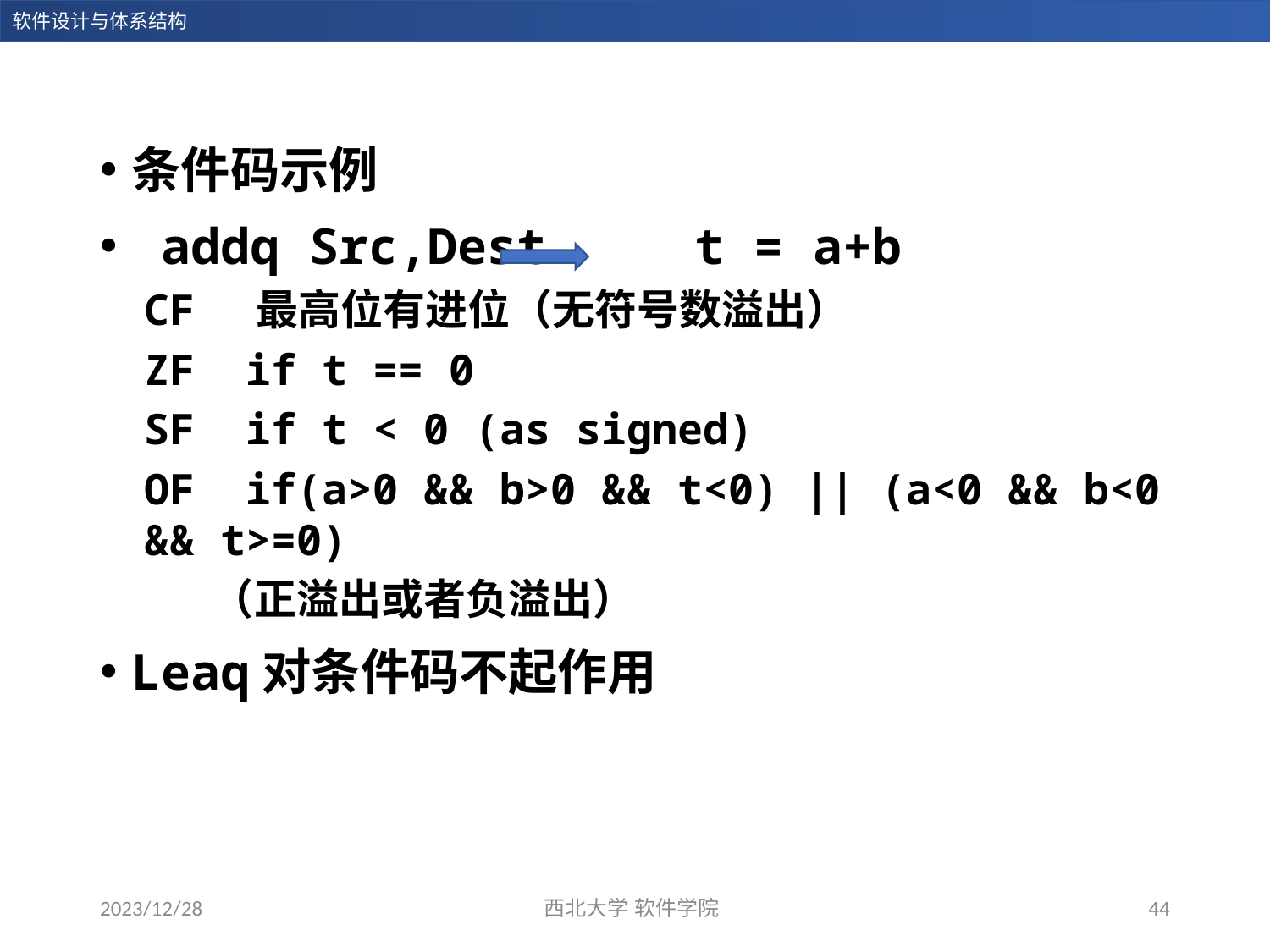

条件码示例
 addq Src,Dest     t = a+b
CF  最高位有进位（无符号数溢出）
ZF  if t == 0
SF  if t < 0 (as signed)
OF  if(a>0 && b>0 && t<0) || (a<0 && b<0 && t>=0)
    （正溢出或者负溢出）
Leaq对条件码不起作用

2023/12/28
西北大学 软件学院
44